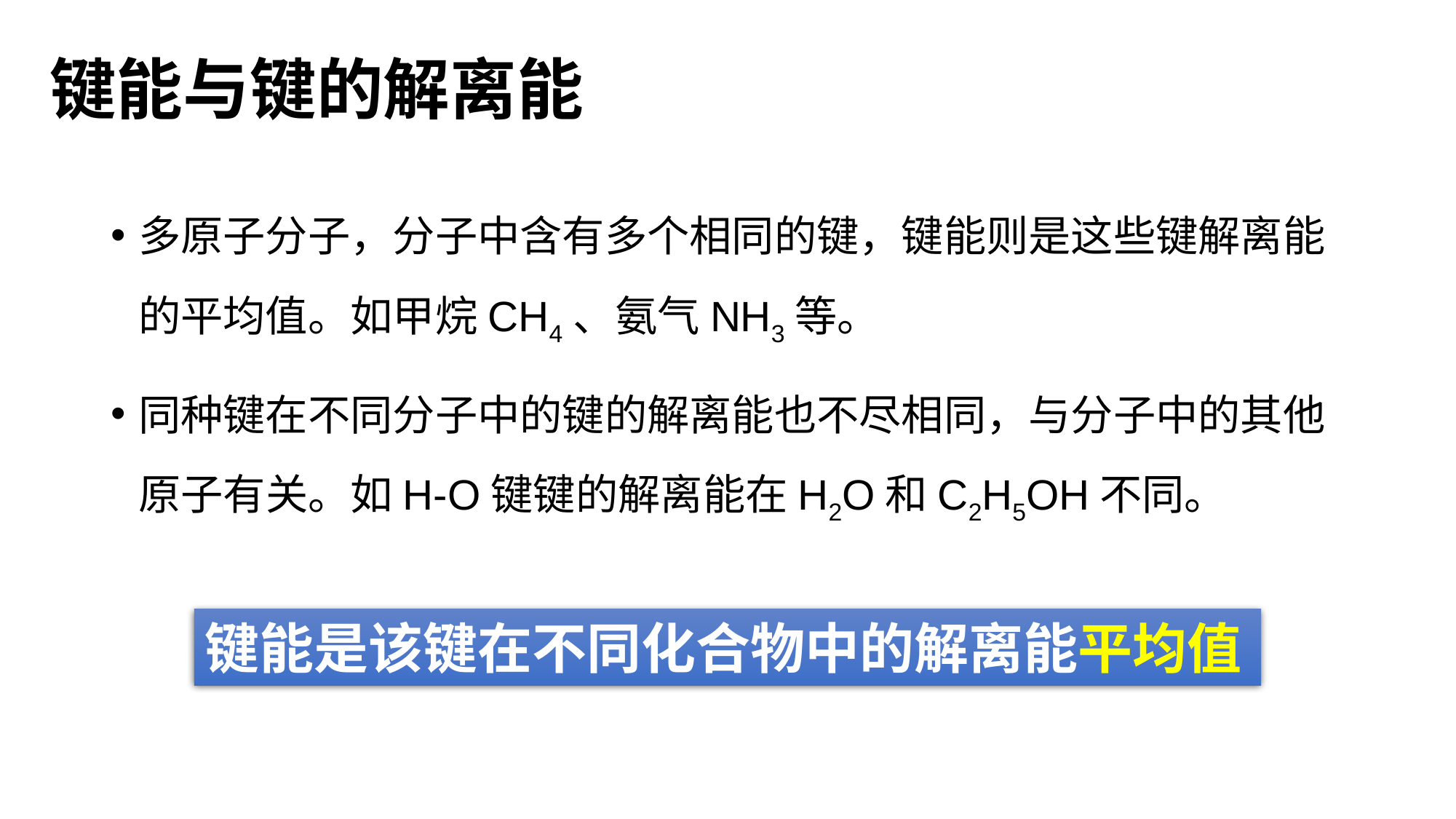

键能与键的解离能
多原子分子，分子中含有多个相同的键，键能则是这些键解离能的平均值。如甲烷CH4、氨气NH3等。
同种键在不同分子中的键的解离能也不尽相同，与分子中的其他原子有关。如H-O键键的解离能在H2O和C2H5OH不同。
键能是该键在不同化合物中的解离能平均值